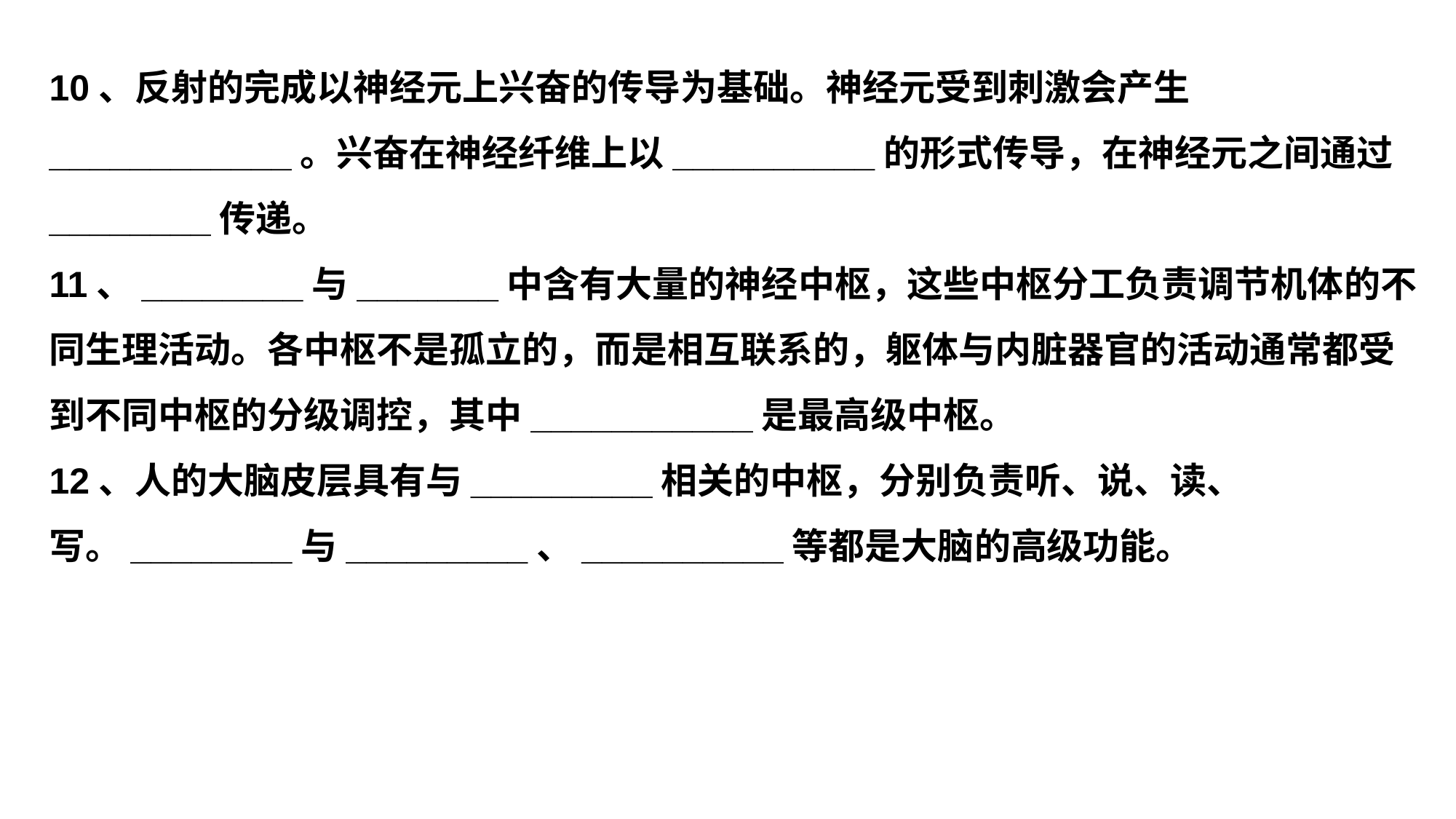

10、反射的完成以神经元上兴奋的传导为基础。神经元受到刺激会产生____________。兴奋在神经纤维上以__________的形式传导，在神经元之间通过________传递。
11、________与_______中含有大量的神经中枢，这些中枢分工负责调节机体的不同生理活动。各中枢不是孤立的，而是相互联系的，躯体与内脏器官的活动通常都受到不同中枢的分级调控，其中___________是最高级中枢。
12、人的大脑皮层具有与_________相关的中枢，分别负责听、说、读、写。________与_________、__________等都是大脑的高级功能。